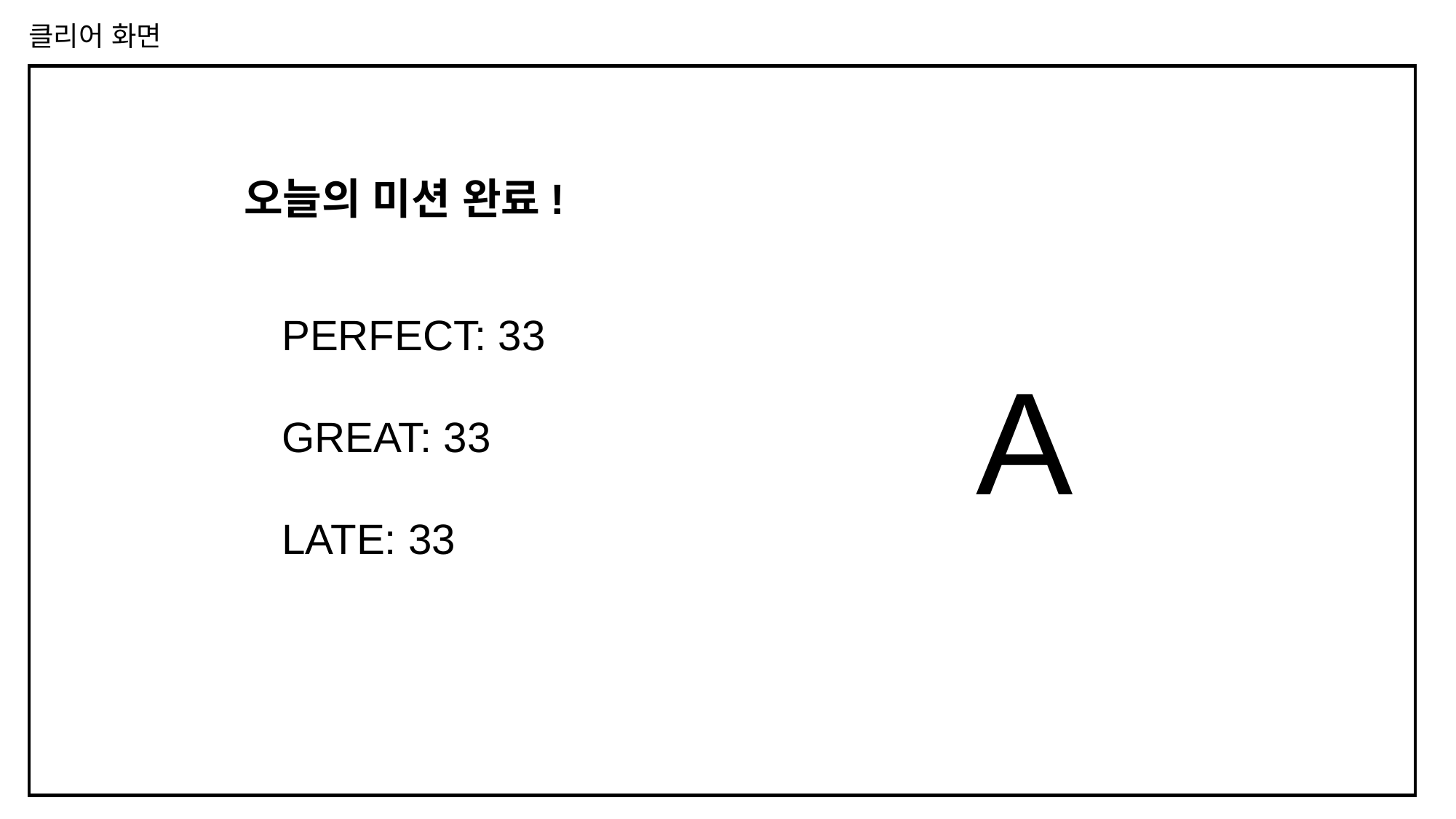

클리어 화면

오늘의 미션 완료!
PERFECT: 33

GREAT: 33

LATE: 33
A